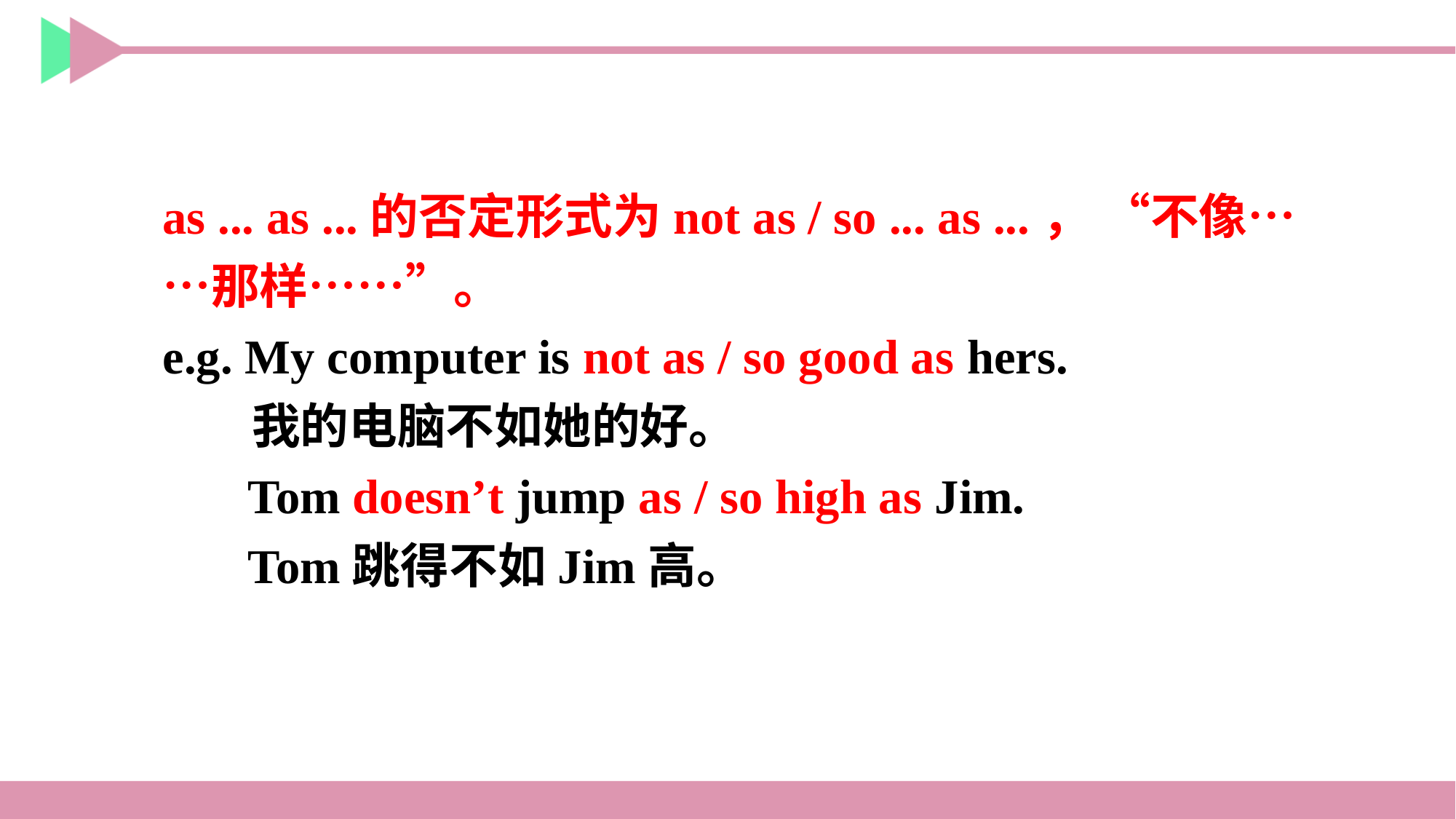

as ... as ...的否定形式为not as / so ... as ...， “不像……那样……”。
e.g. My computer is not as / so good as hers.
       我的电脑不如她的好。
       Tom doesn’t jump as / so high as Jim.
       Tom跳得不如Jim高。